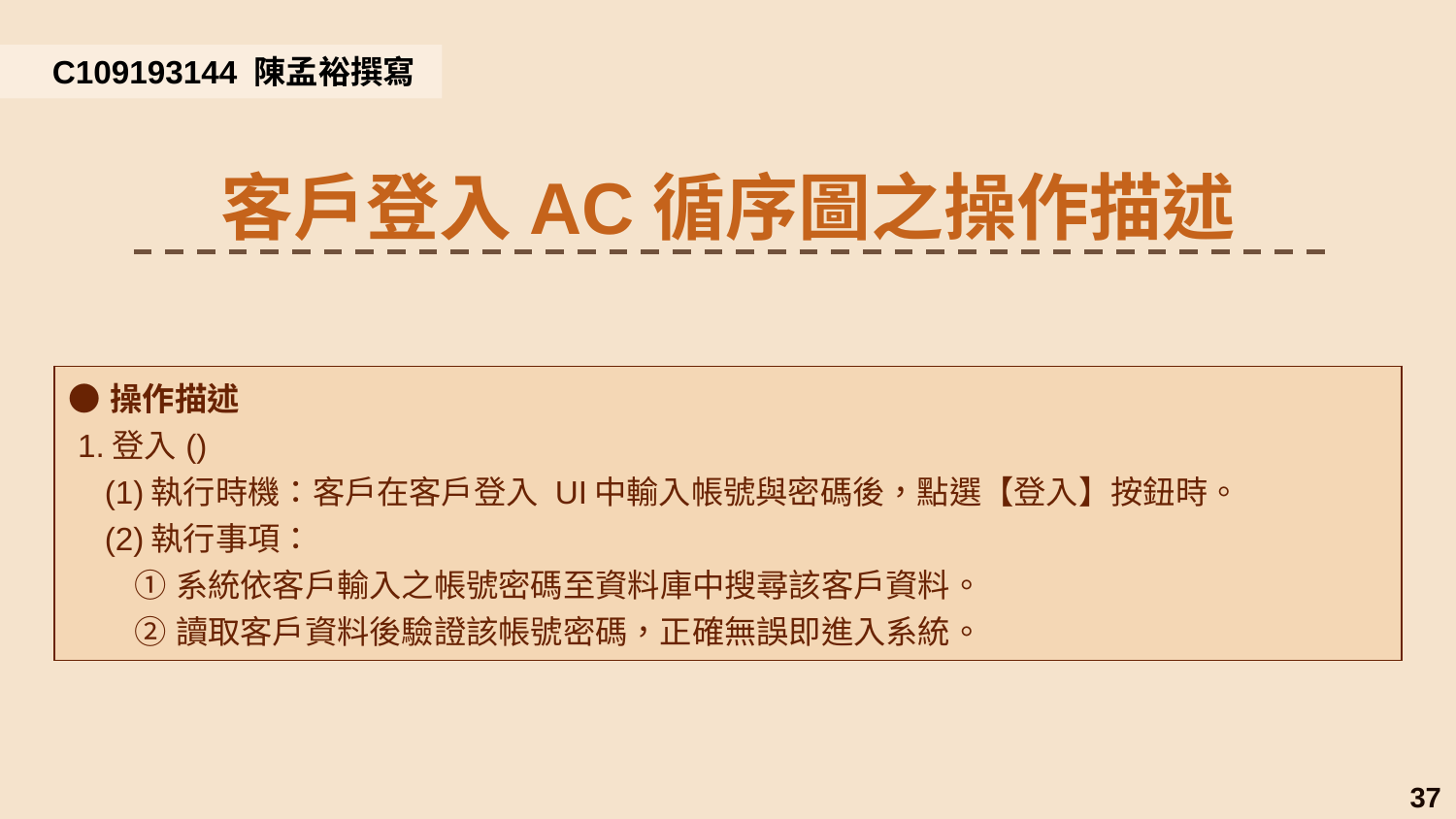

C109193144 陳孟裕撰寫
客戶登入AC循序圖之操作描述
| ●操作描述 1.登入() (1)執行時機：客戶在客戶登入 UI中輸入帳號與密碼後，點選【登入】按鈕時。 (2)執行事項： ①系統依客戶輸入之帳號密碼至資料庫中搜尋該客戶資料。 ②讀取客戶資料後驗證該帳號密碼，正確無誤即進入系統。 |
| --- |
37